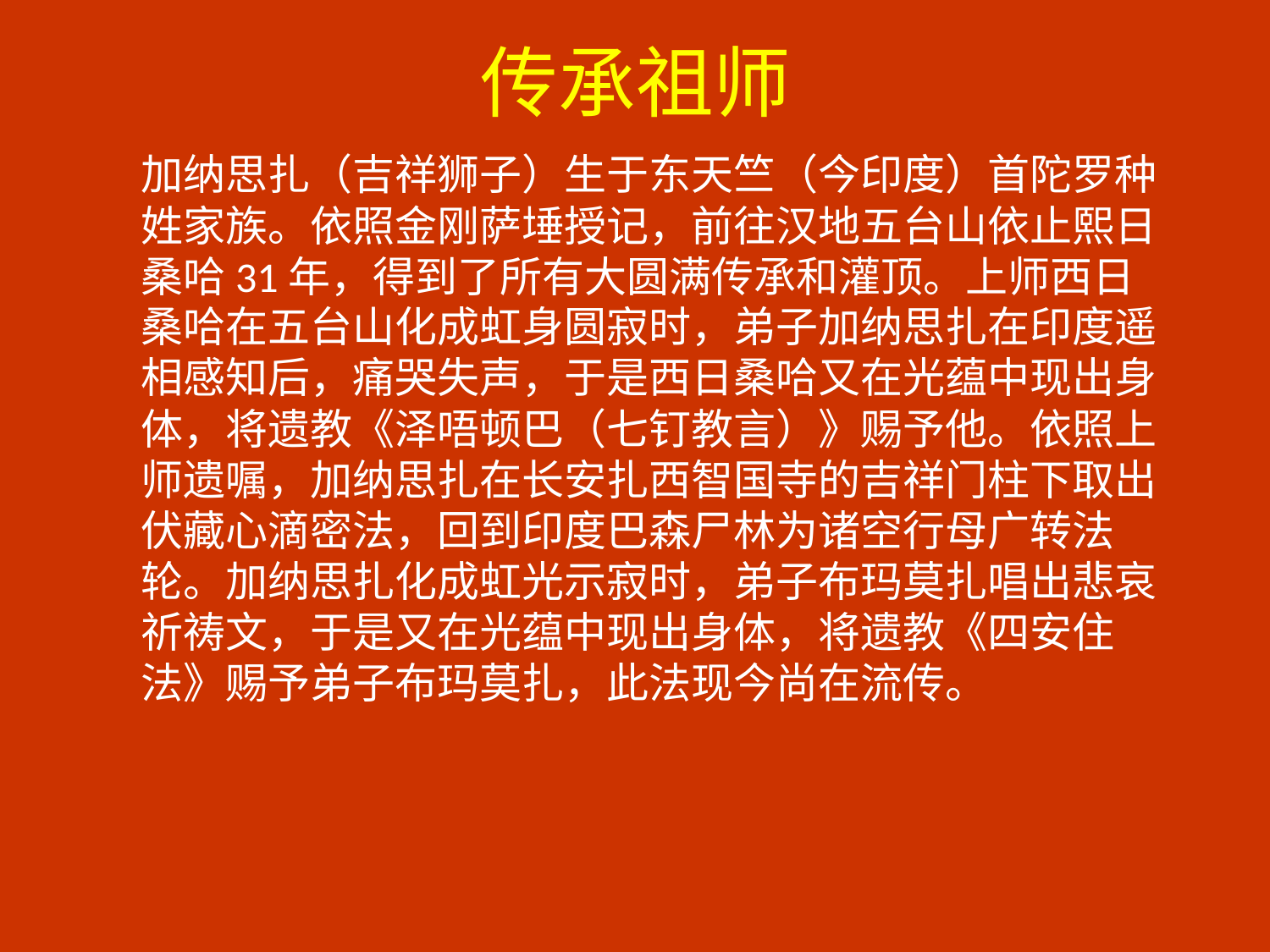

# 传承祖师
加纳思扎（吉祥狮子）生于东天竺（今印度）首陀罗种姓家族。依照金刚萨埵授记，前往汉地五台山依止熙日桑哈31年，得到了所有大圆满传承和灌顶。上师西日桑哈在五台山化成虹身圆寂时，弟子加纳思扎在印度遥相感知后，痛哭失声，于是西日桑哈又在光蕴中现出身体，将遗教《泽唔顿巴（七钉教言）》赐予他。依照上师遗嘱，加纳思扎在长安扎西智国寺的吉祥门柱下取出伏藏心滴密法，回到印度巴森尸林为诸空行母广转法轮。加纳思扎化成虹光示寂时，弟子布玛莫扎唱出悲哀祈祷文，于是又在光蕴中现出身体，将遗教《四安住法》赐予弟子布玛莫扎，此法现今尚在流传。